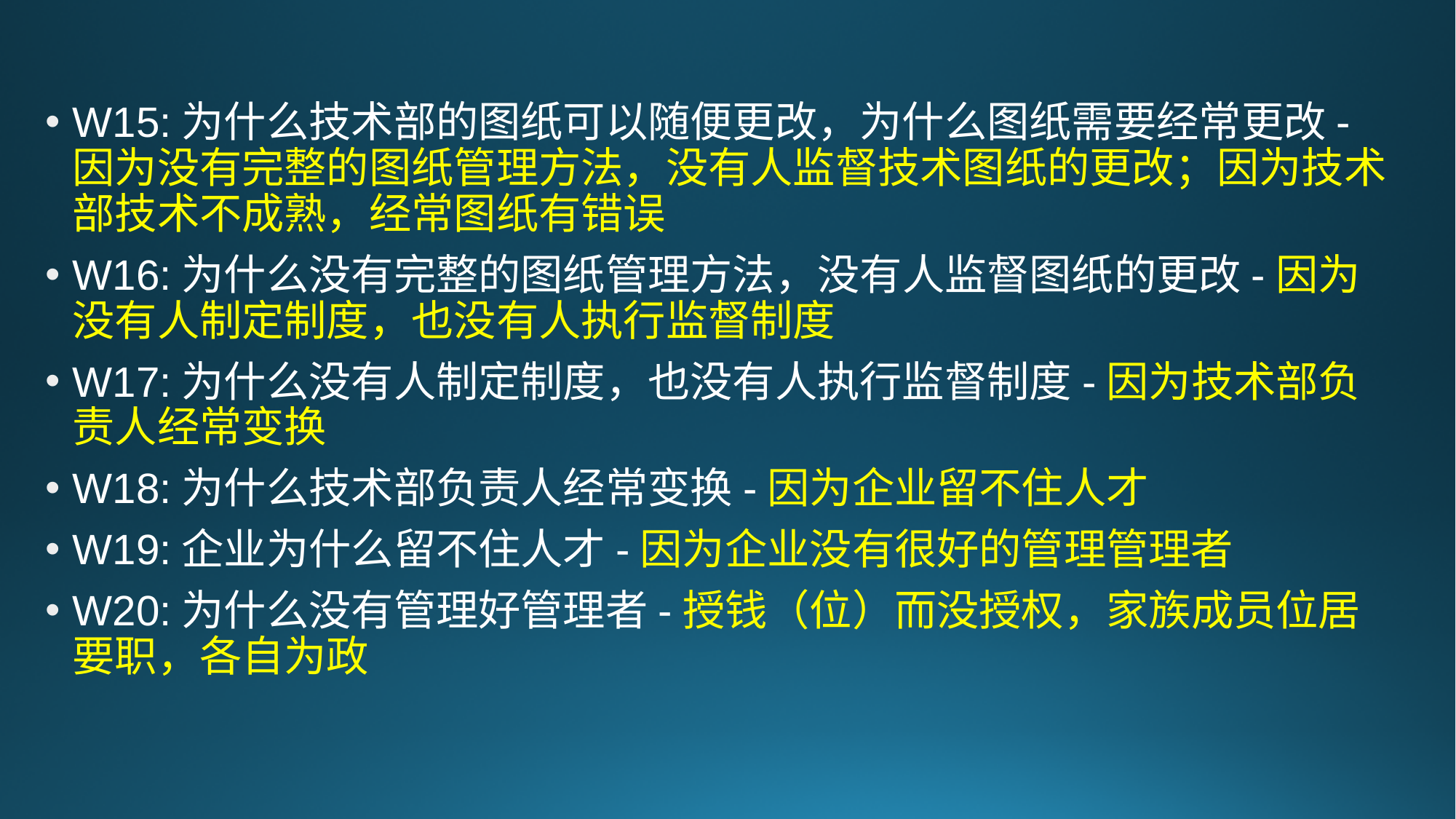

W15:为什么技术部的图纸可以随便更改，为什么图纸需要经常更改-因为没有完整的图纸管理方法，没有人监督技术图纸的更改；因为技术部技术不成熟，经常图纸有错误
W16:为什么没有完整的图纸管理方法，没有人监督图纸的更改-因为没有人制定制度，也没有人执行监督制度
W17:为什么没有人制定制度，也没有人执行监督制度-因为技术部负责人经常变换
W18:为什么技术部负责人经常变换-因为企业留不住人才
W19:企业为什么留不住人才-因为企业没有很好的管理管理者
W20:为什么没有管理好管理者-授钱（位）而没授权，家族成员位居要职，各自为政